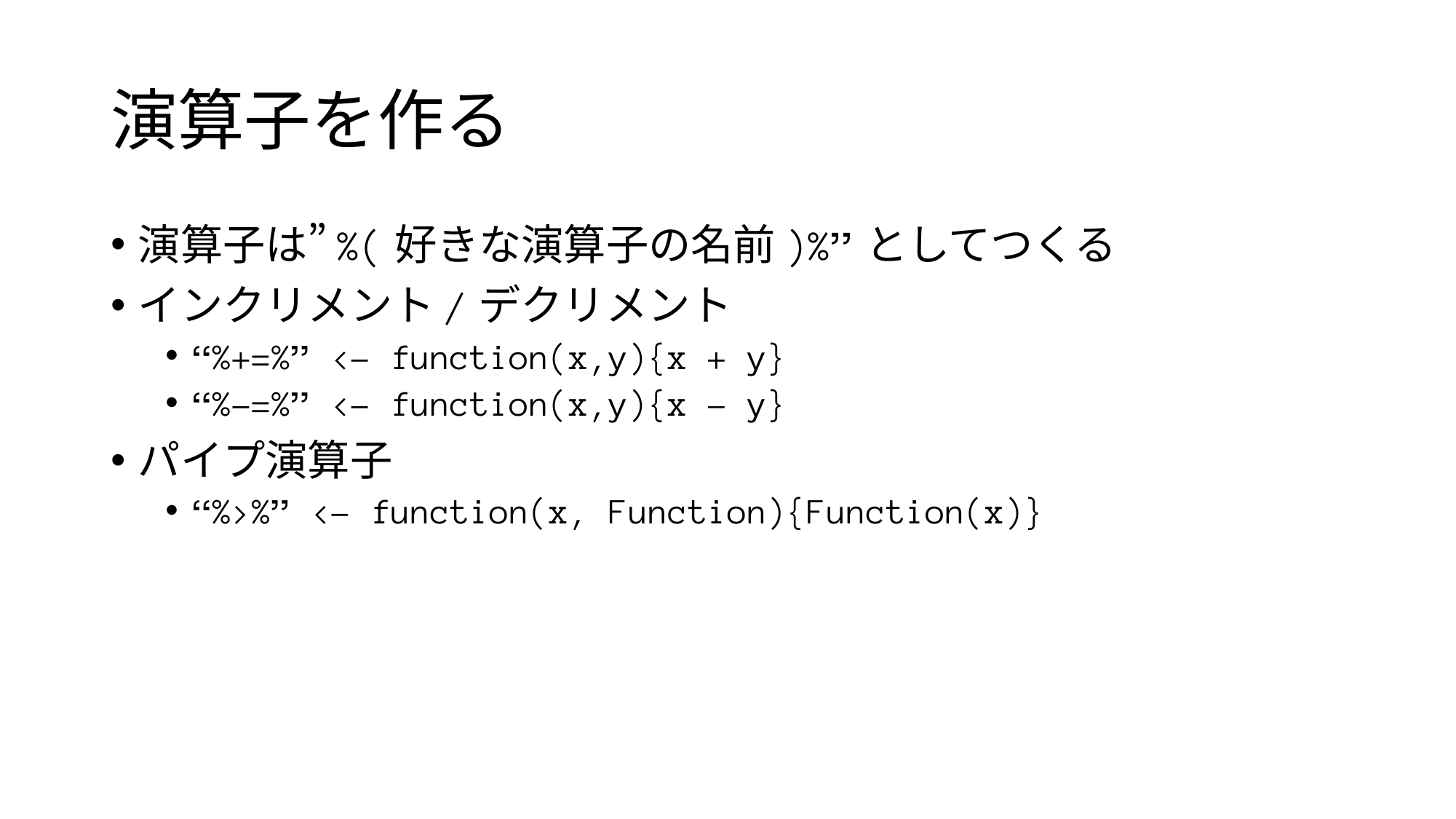

# 演算子を作る
演算子は”%(好きな演算子の名前)%”としてつくる
インクリメント/デクリメント
“%+=%” <- function(x,y){x + y}
“%-=%” <- function(x,y){x – y}
パイプ演算子
“%>%” <- function(x, Function){Function(x)}